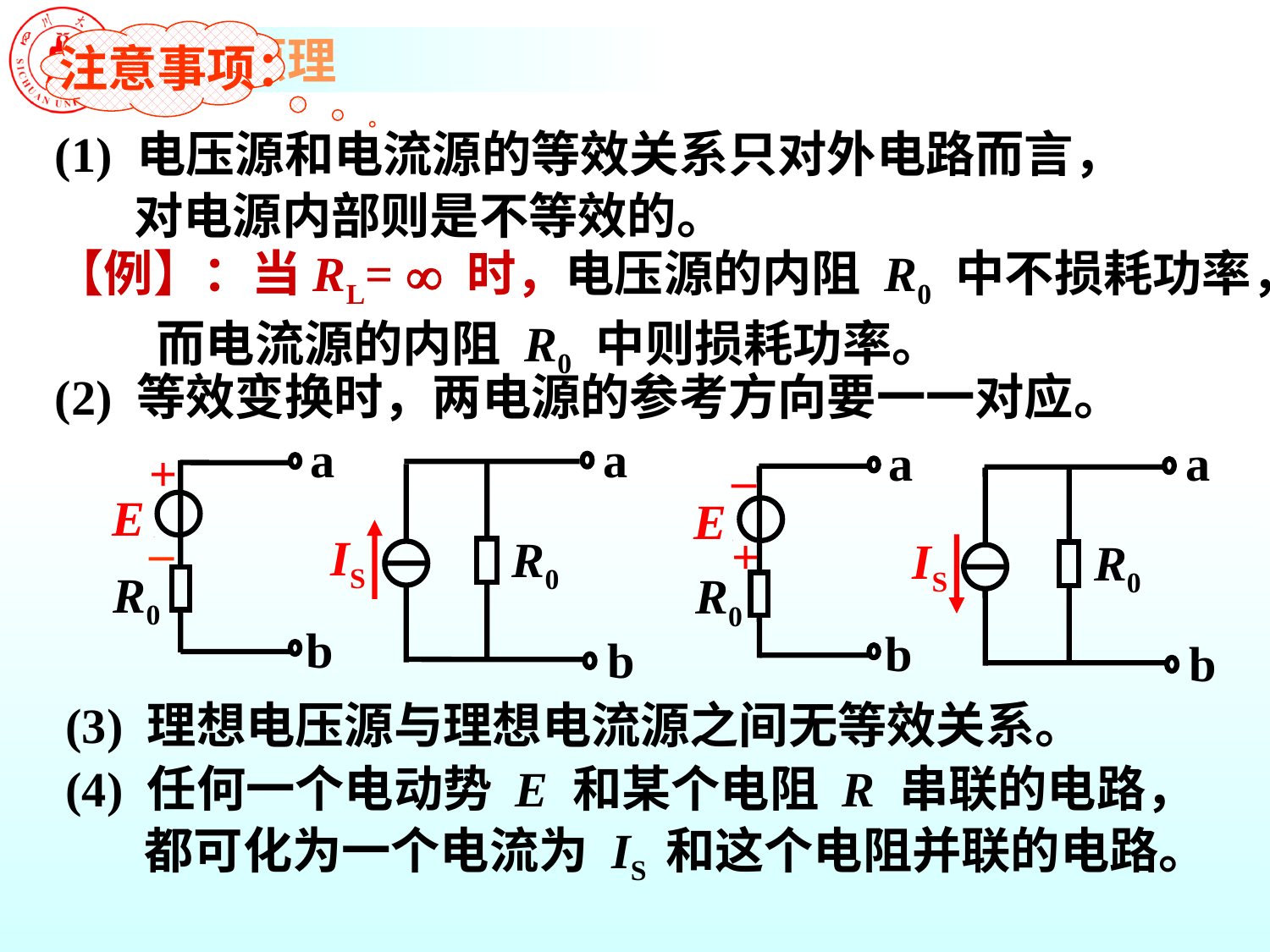

注意事项：
(1) 电压源和电流源的等效关系只对外电路而言，
      对电源内部则是不等效的。
【例】：当RL= ∞ 时，电压源的内阻 R0 中不损耗功率，
        而电流源的内阻 R0 中则损耗功率。
(2) 等效变换时，两电源的参考方向要一一对应。
a
a
+
–

E

IS
R0

R0

b
b

a
a
–
+

E

IS
R0

R0

b
b

(3) 理想电压源与理想电流源之间无等效关系。
(4) 任何一个电动势 E 和某个电阻 R 串联的电路，
      都可化为一个电流为 IS 和这个电阻并联的电路。